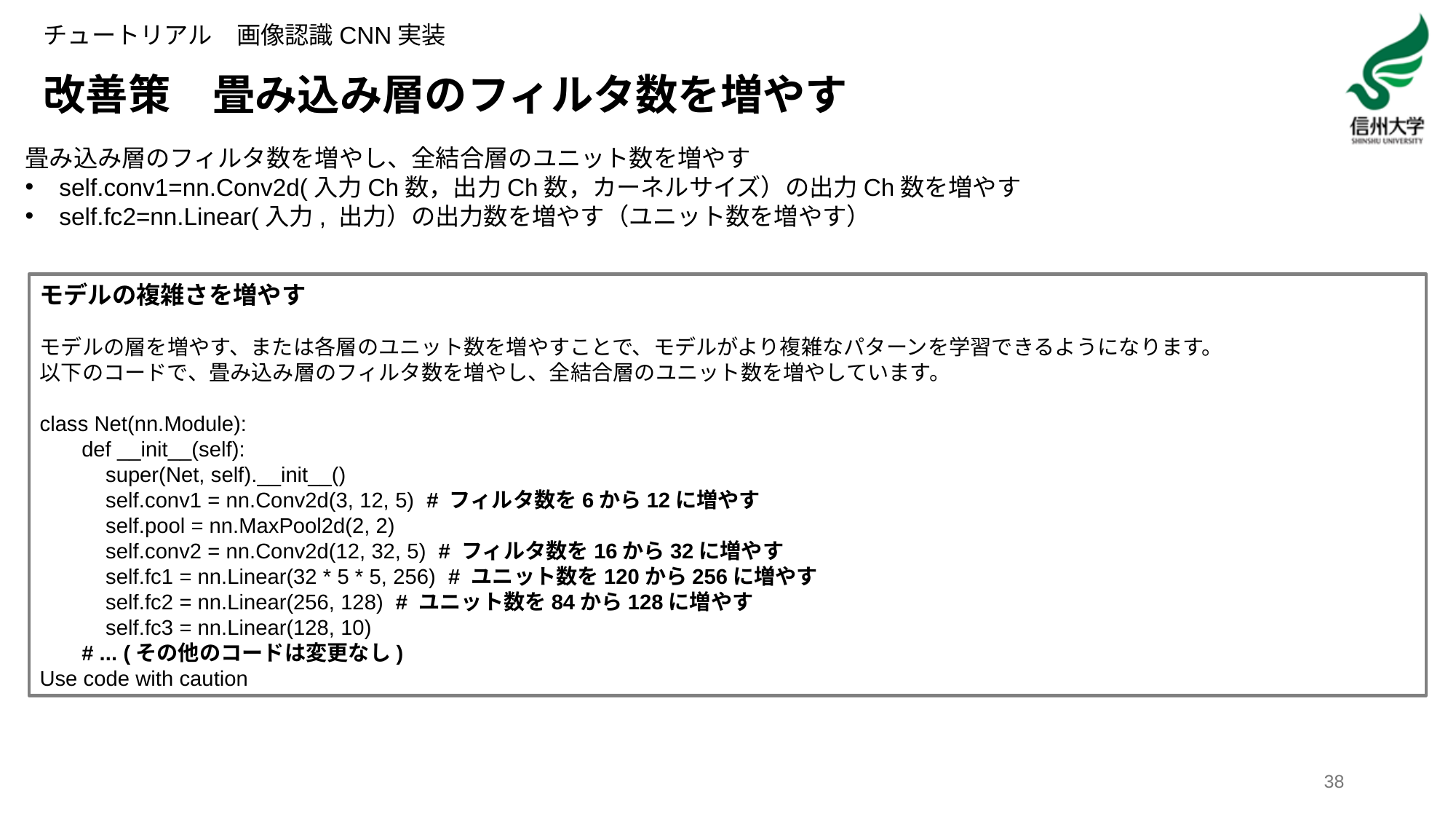

チュートリアル　画像認識CNN実装
# 改善策　畳み込み層のフィルタ数を増やす
畳み込み層のフィルタ数を増やし、全結合層のユニット数を増やす
self.conv1=nn.Conv2d(入力Ch数，出力Ch数，カーネルサイズ）の出力Ch数を増やす
self.fc2=nn.Linear(入力, 出力）の出力数を増やす（ユニット数を増やす）
モデルの複雑さを増やす

モデルの層を増やす、または各層のユニット数を増やすことで、モデルがより複雑なパターンを学習できるようになります。
以下のコードで、畳み込み層のフィルタ数を増やし、全結合層のユニット数を増やしています。

class Net(nn.Module):
       def __init__(self):
           super(Net, self).__init__()
           self.conv1 = nn.Conv2d(3, 12, 5)  # フィルタ数を6から12に増やす
           self.pool = nn.MaxPool2d(2, 2)
           self.conv2 = nn.Conv2d(12, 32, 5)  # フィルタ数を16から32に増やす
           self.fc1 = nn.Linear(32 * 5 * 5, 256)  # ユニット数を120から256に増やす
           self.fc2 = nn.Linear(256, 128)  # ユニット数を84から128に増やす
           self.fc3 = nn.Linear(128, 10)
       # ... (その他のコードは変更なし)
Use code with caution
38